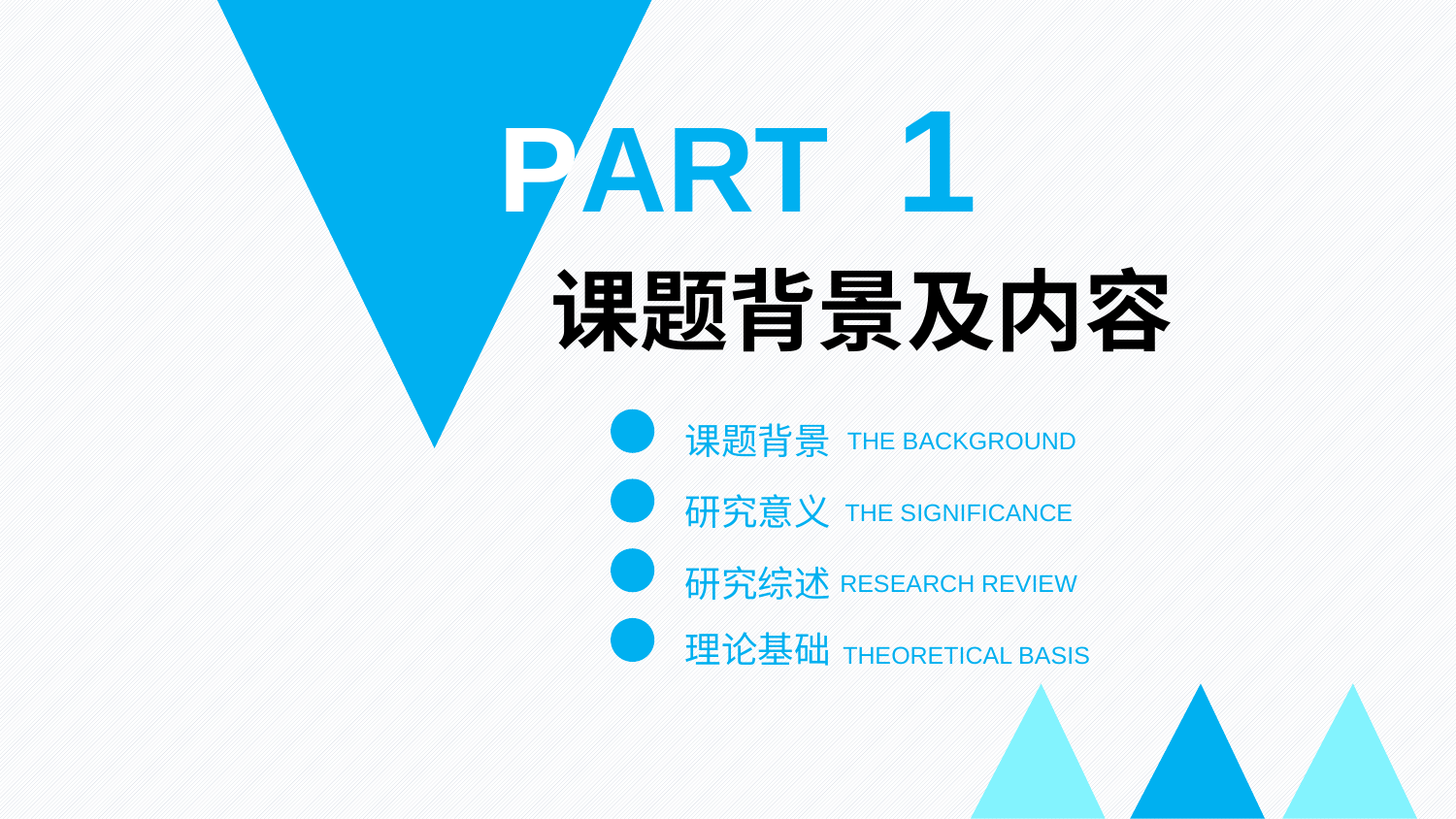

PART  1
课题背景及内容

课题背景
THE BACKGROUND

研究意义
THE SIGNIFICANCE

研究综述
RESEARCH REVIEW

理论基础
THEORETICAL BASIS
延时符